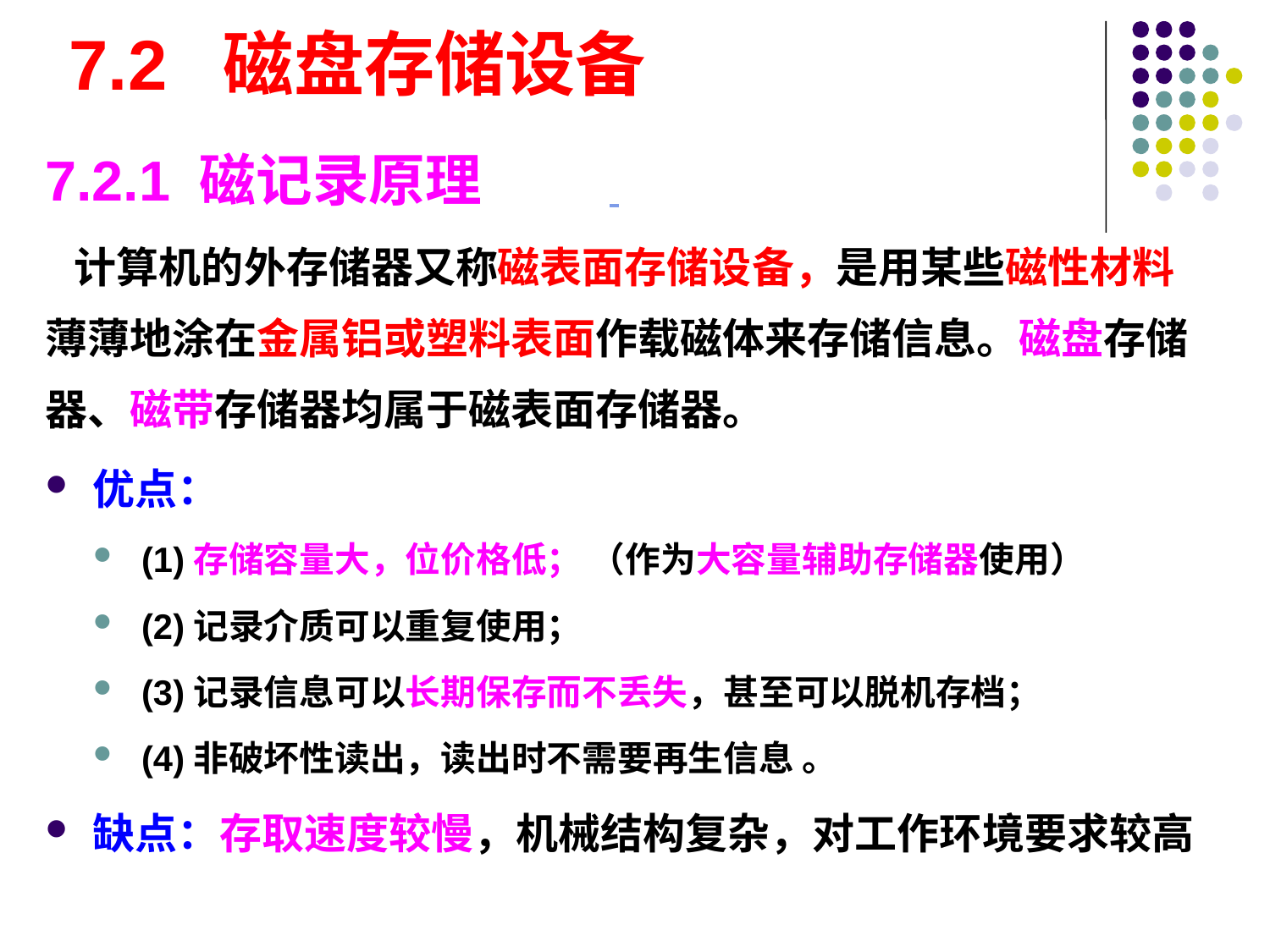

# 7.2  磁盘存储设备
7.2.1 磁记录原理
  计算机的外存储器又称磁表面存储设备，是用某些磁性材料薄薄地涂在金属铝或塑料表面作载磁体来存储信息。磁盘存储器、磁带存储器均属于磁表面存储器。
优点：
(1)存储容量大，位价格低； （作为大容量辅助存储器使用）
(2)记录介质可以重复使用；
(3)记录信息可以长期保存而不丢失，甚至可以脱机存档；
(4)非破坏性读出，读出时不需要再生信息 。
缺点：存取速度较慢，机械结构复杂，对工作环境要求较高